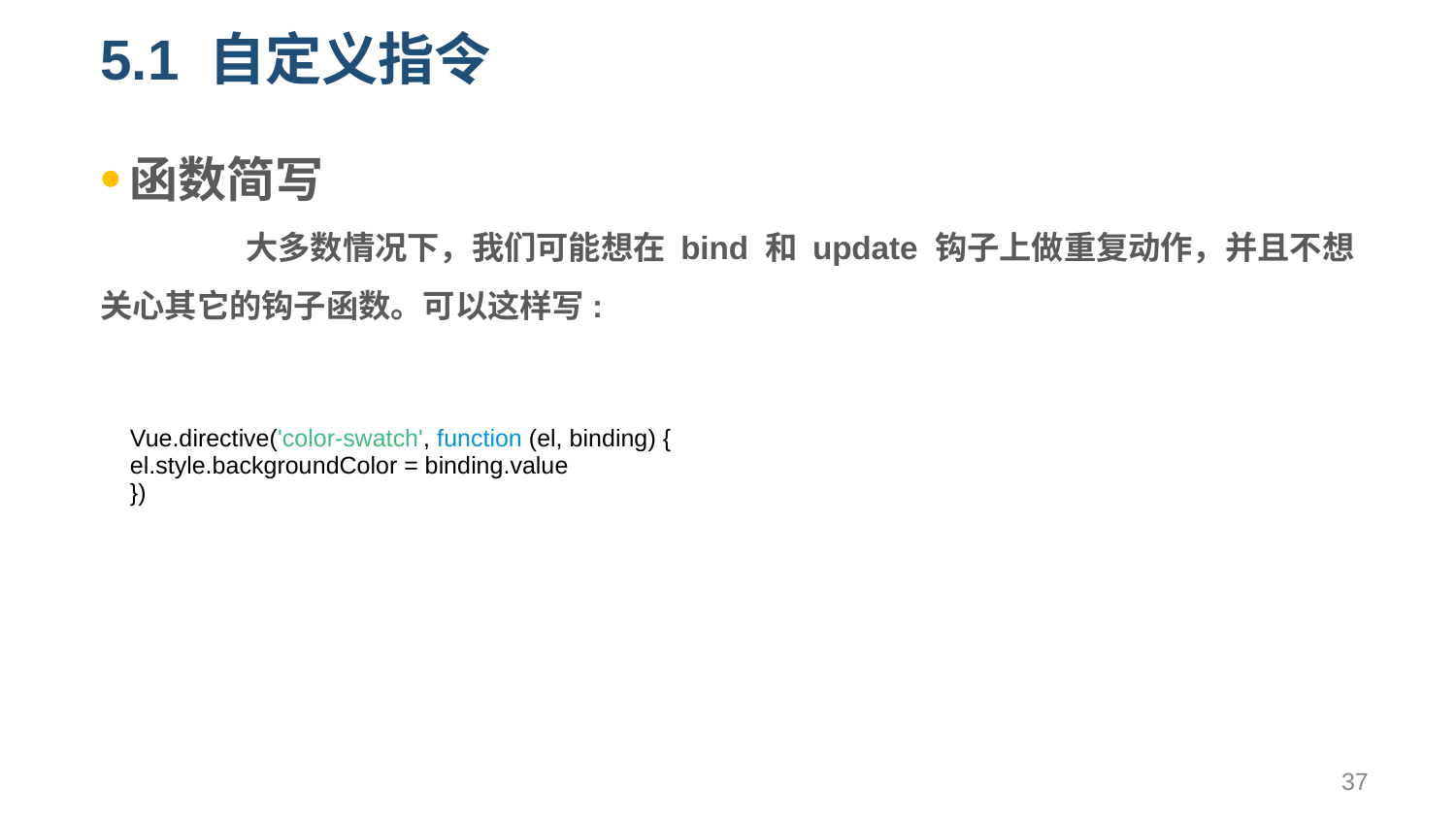

# 5.1 自定义指令
函数简写
	大多数情况下，我们可能想在 bind 和 update 钩子上做重复动作，并且不想关心其它的钩子函数。可以这样写:

| Vue.directive('color-swatch', function (el, binding) { el.style.backgroundColor = binding.value }) |
| --- |
37